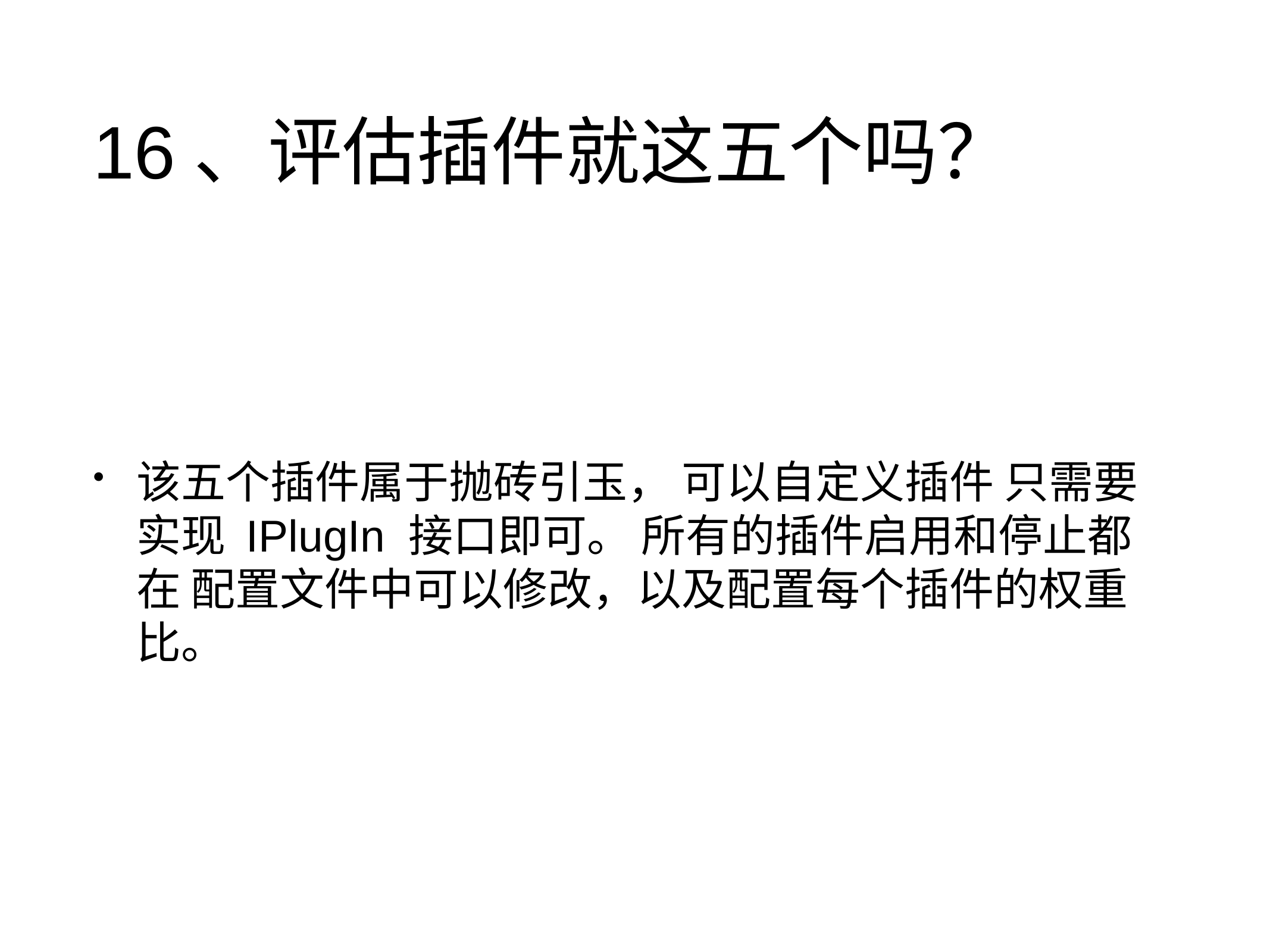

# 16、评估插件就这五个吗？
该五个插件属于抛砖引玉， 可以自定义插件 只需要实现 IPlugIn 接口即可。 所有的插件启用和停止都在 配置文件中可以修改，以及配置每个插件的权重比。